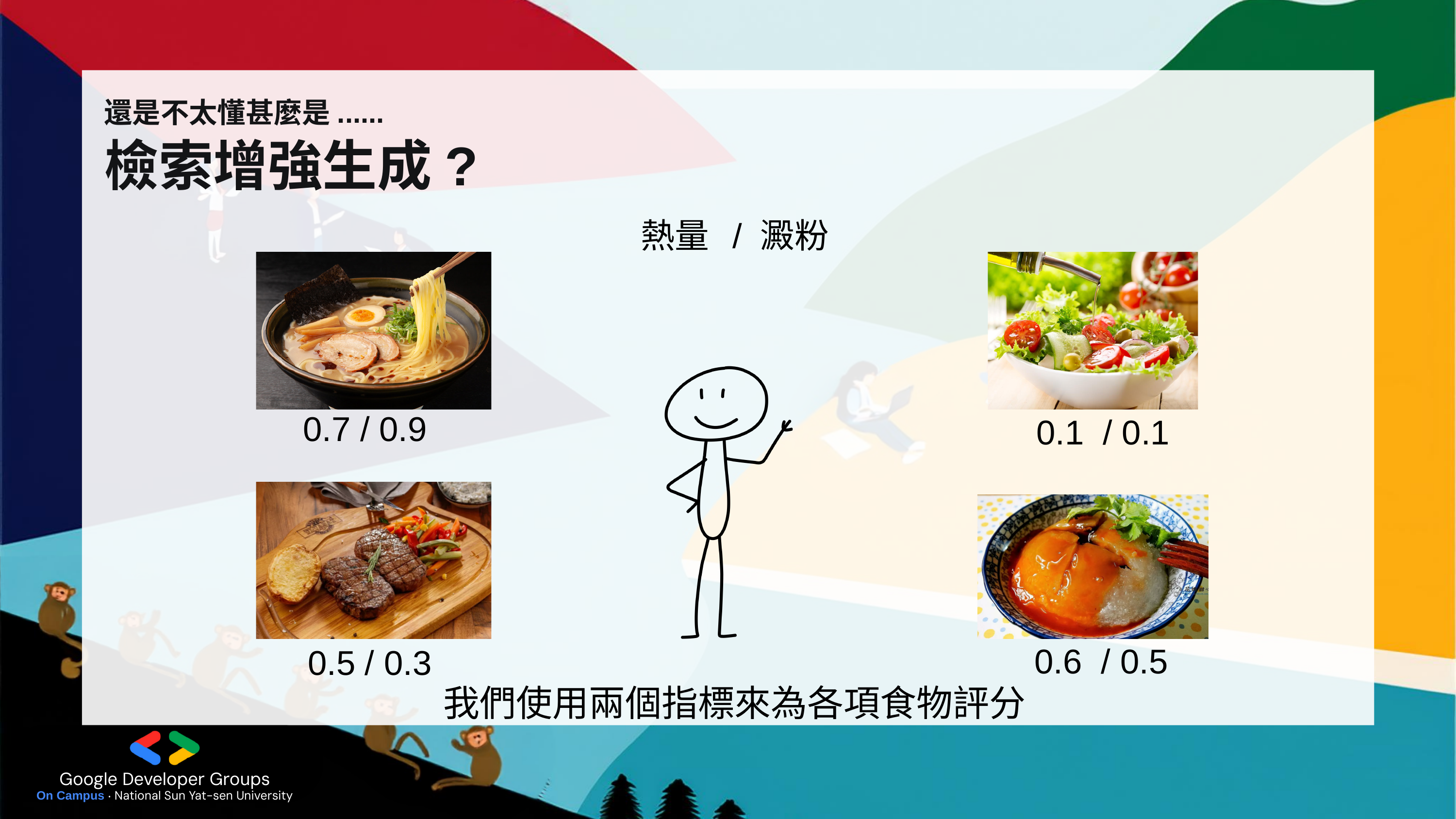

還是不太懂甚麼是......
檢索增強生成?
熱量  / 澱粉

0.7 / 0.9
0.1  / 0.1

0.6  / 0.5
0.5 / 0.3
我們使用兩個指標來為各項食物評分

Google Developer Groups
On Campus ‧ National Sun Yat-sen University